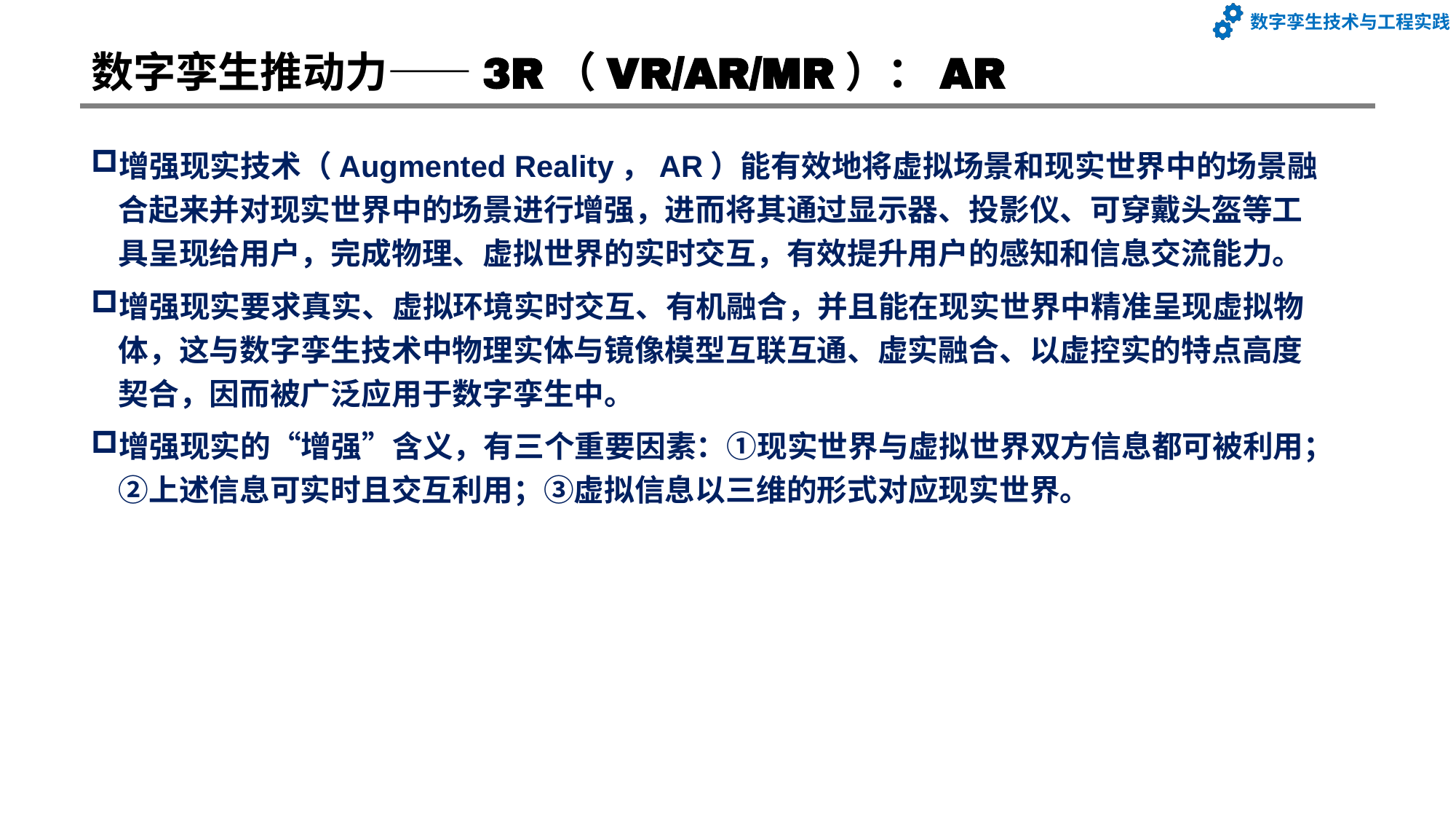

# 数字孪生推动力——3R（VR/AR/MR）：AR
增强现实技术（Augmented Reality，AR）能有效地将虚拟场景和现实世界中的场景融合起来并对现实世界中的场景进行增强，进而将其通过显示器、投影仪、可穿戴头盔等工具呈现给用户，完成物理、虚拟世界的实时交互，有效提升用户的感知和信息交流能力。
增强现实要求真实、虚拟环境实时交互、有机融合，并且能在现实世界中精准呈现虚拟物体，这与数字孪生技术中物理实体与镜像模型互联互通、虚实融合、以虚控实的特点高度契合，因而被广泛应用于数字孪生中。
增强现实的“增强”含义，有三个重要因素：①现实世界与虚拟世界双方信息都可被利用；②上述信息可实时且交互利用；③虚拟信息以三维的形式对应现实世界。